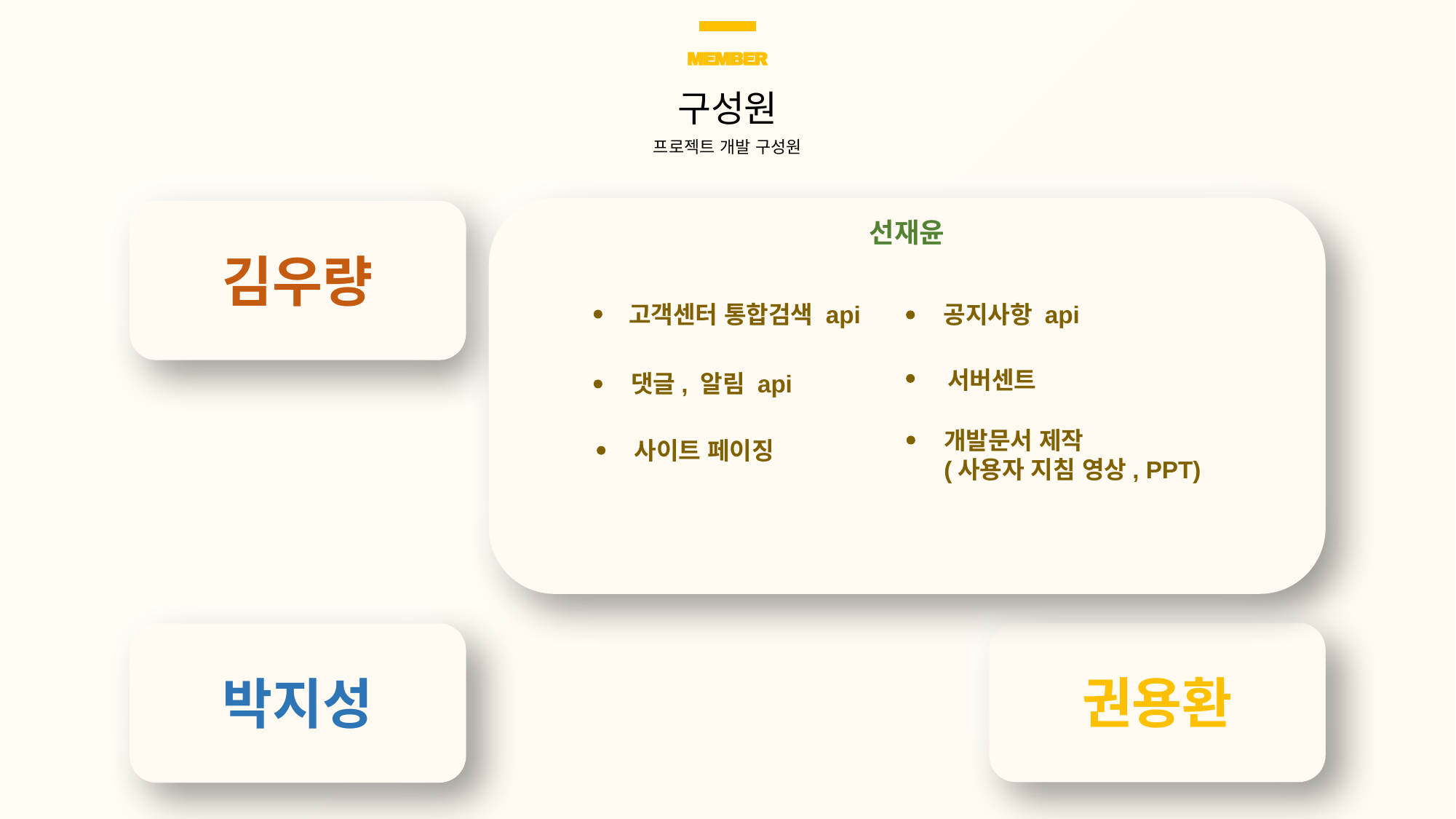

MEMBER
구성원
프로젝트 개발 구성원

선재윤
김우량
고객센터 통합검색 api

공지사항 api

서버센트

댓글, 알림 api

개발문서 제작
(사용자 지침 영상, PPT)

사이트 페이징

권용환
박지성